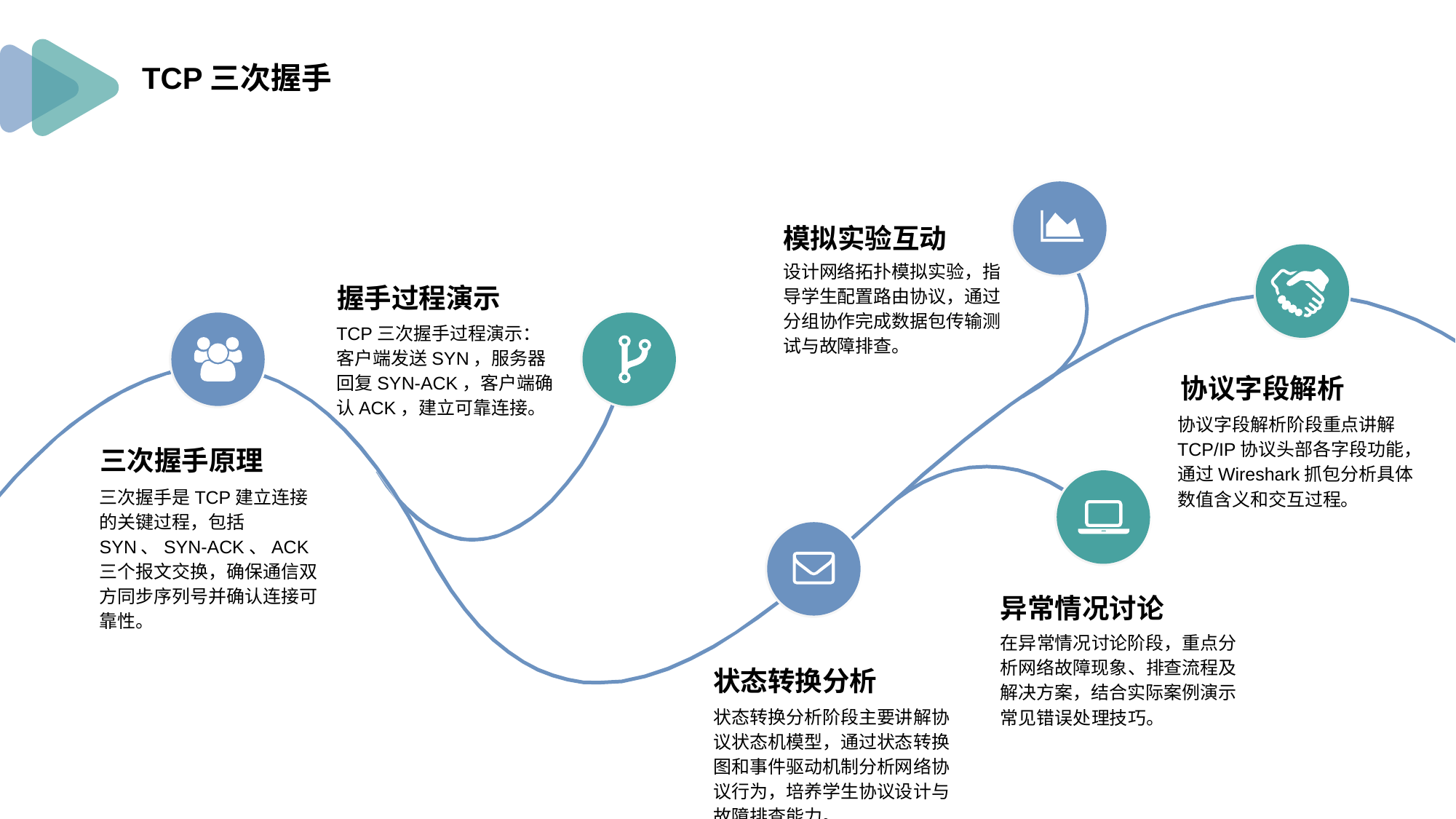

TCP三次握手

模拟实验互动
设计网络拓扑模拟实验，指导学生配置路由协议，通过分组协作完成数据包传输测试与故障排查。

握手过程演示
TCP三次握手过程演示：客户端发送SYN，服务器回复SYN-ACK，客户端确认ACK，建立可靠连接。

协议字段解析
协议字段解析阶段重点讲解TCP/IP协议头部各字段功能，通过Wireshark抓包分析具体数值含义和交互过程。
三次握手原理
三次握手是TCP建立连接的关键过程，包括SYN、SYN-ACK、ACK三个报文交换，确保通信双方同步序列号并确认连接可靠性。

异常情况讨论
在异常情况讨论阶段，重点分析网络故障现象、排查流程及解决方案，结合实际案例演示常见错误处理技巧。
状态转换分析
状态转换分析阶段主要讲解协议状态机模型，通过状态转换图和事件驱动机制分析网络协议行为，培养学生协议设计与故障排查能力。